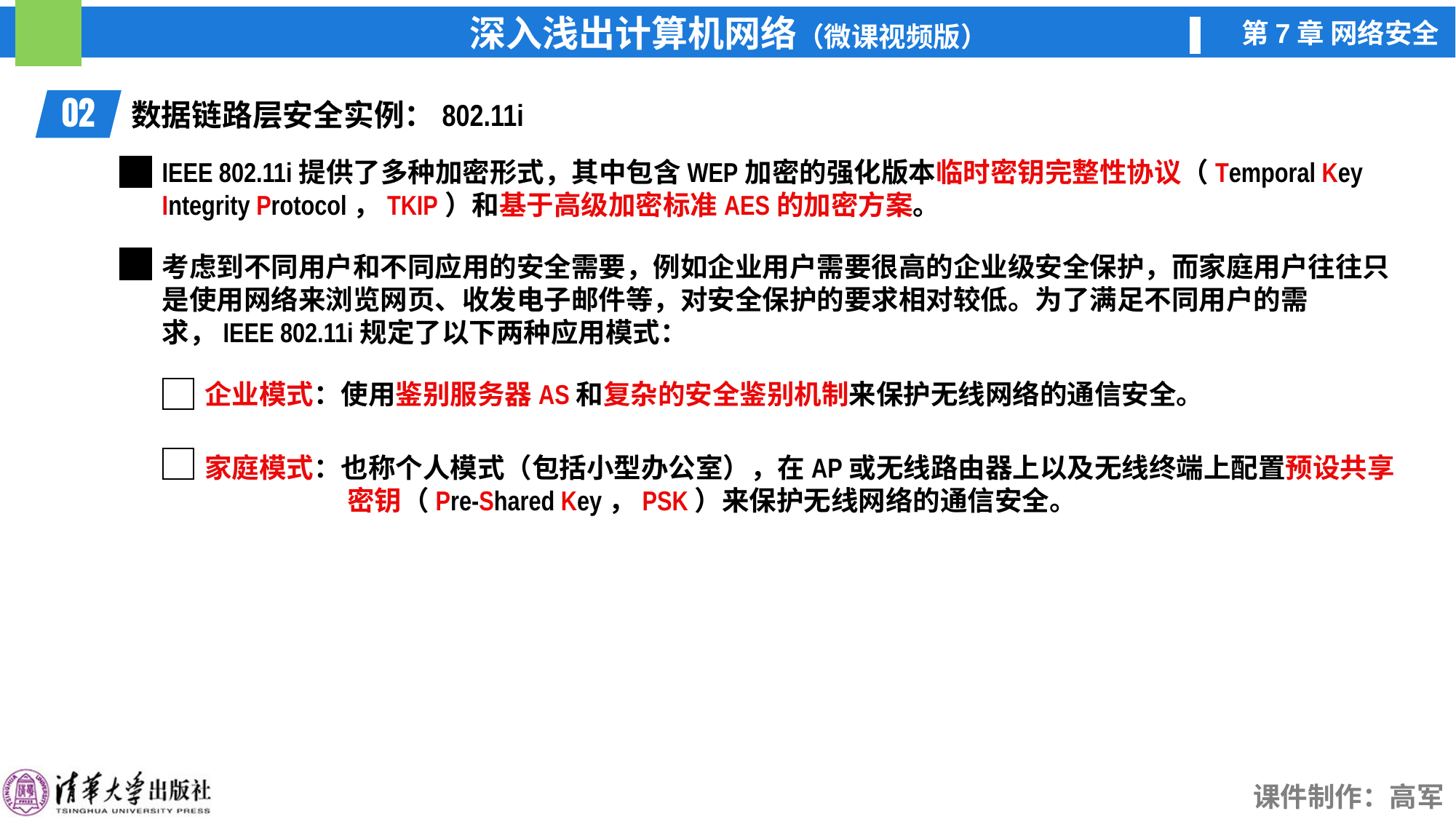

02
数据链路层安全实例：802.11i
IEEE 802.11i提供了多种加密形式，其中包含WEP加密的强化版本临时密钥完整性协议（Temporal Key Integrity Protocol，TKIP）和基于高级加密标准AES的加密方案。

考虑到不同用户和不同应用的安全需要，例如企业用户需要很高的企业级安全保护，而家庭用户往往只是使用网络来浏览网页、收发电子邮件等，对安全保护的要求相对较低。为了满足不同用户的需求，IEEE 802.11i规定了以下两种应用模式：

企业模式：使用鉴别服务器AS和复杂的安全鉴别机制来保护无线网络的通信安全。

家庭模式：也称个人模式（包括小型办公室），在AP或无线路由器上以及无线终端上配置预设共享
                      密钥（Pre-Shared Key，PSK）来保护无线网络的通信安全。